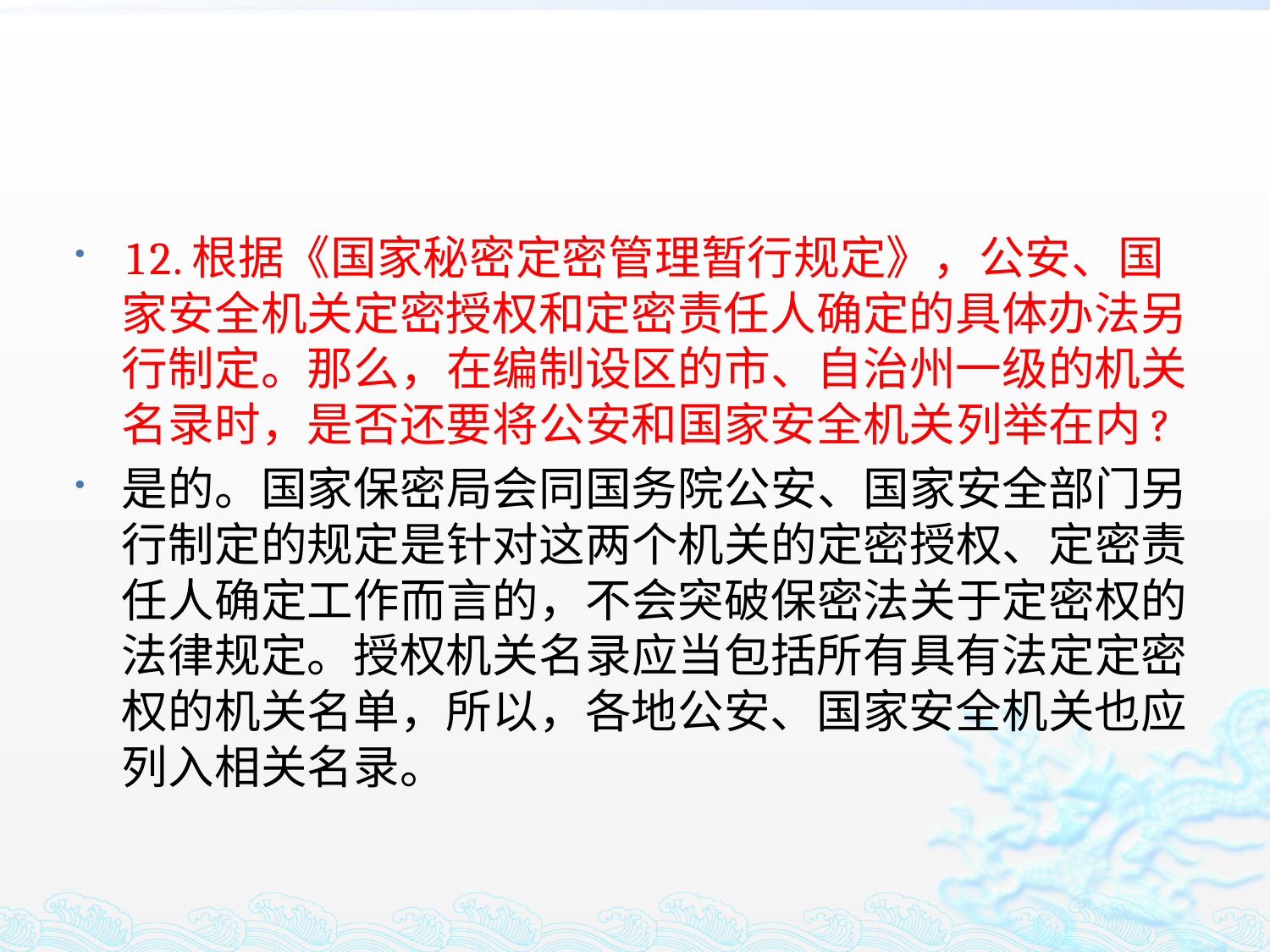

#
12.根据《国家秘密定密管理暂行规定》，公安、国家安全机关定密授权和定密责任人确定的具体办法另行制定。那么，在编制设区的市、自治州一级的机关名录时，是否还要将公安和国家安全机关列举在内?
是的。国家保密局会同国务院公安、国家安全部门另行制定的规定是针对这两个机关的定密授权、定密责任人确定工作而言的，不会突破保密法关于定密权的法律规定。授权机关名录应当包括所有具有法定定密权的机关名单，所以，各地公安、国家安全机关也应列入相关名录。